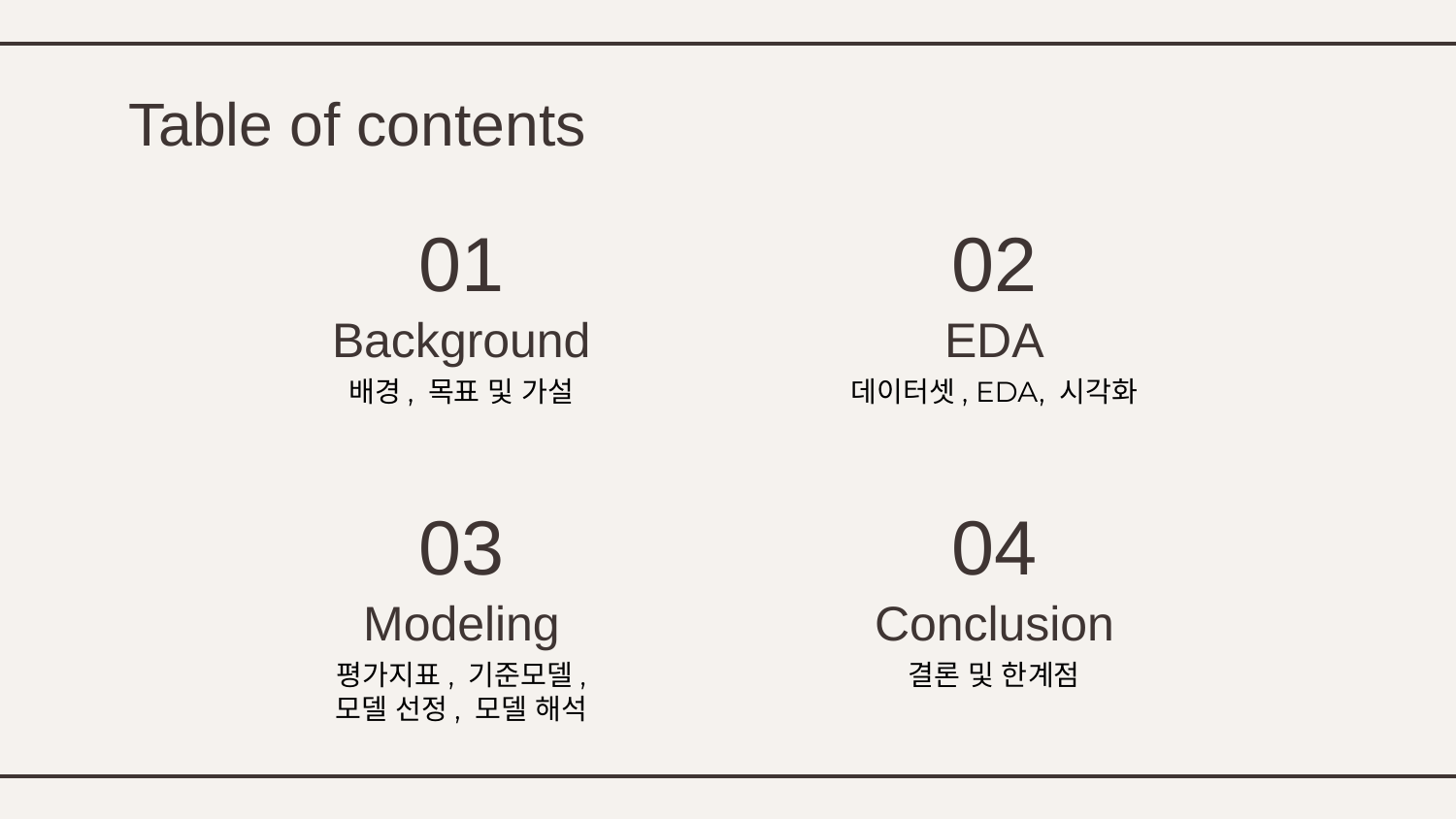

# Table of contents
01
02
Background
EDA
배경, 목표 및 가설
데이터셋, EDA, 시각화
03
04
Modeling
Conclusion
평가지표, 기준모델,
모델 선정, 모델 해석
결론 및 한계점